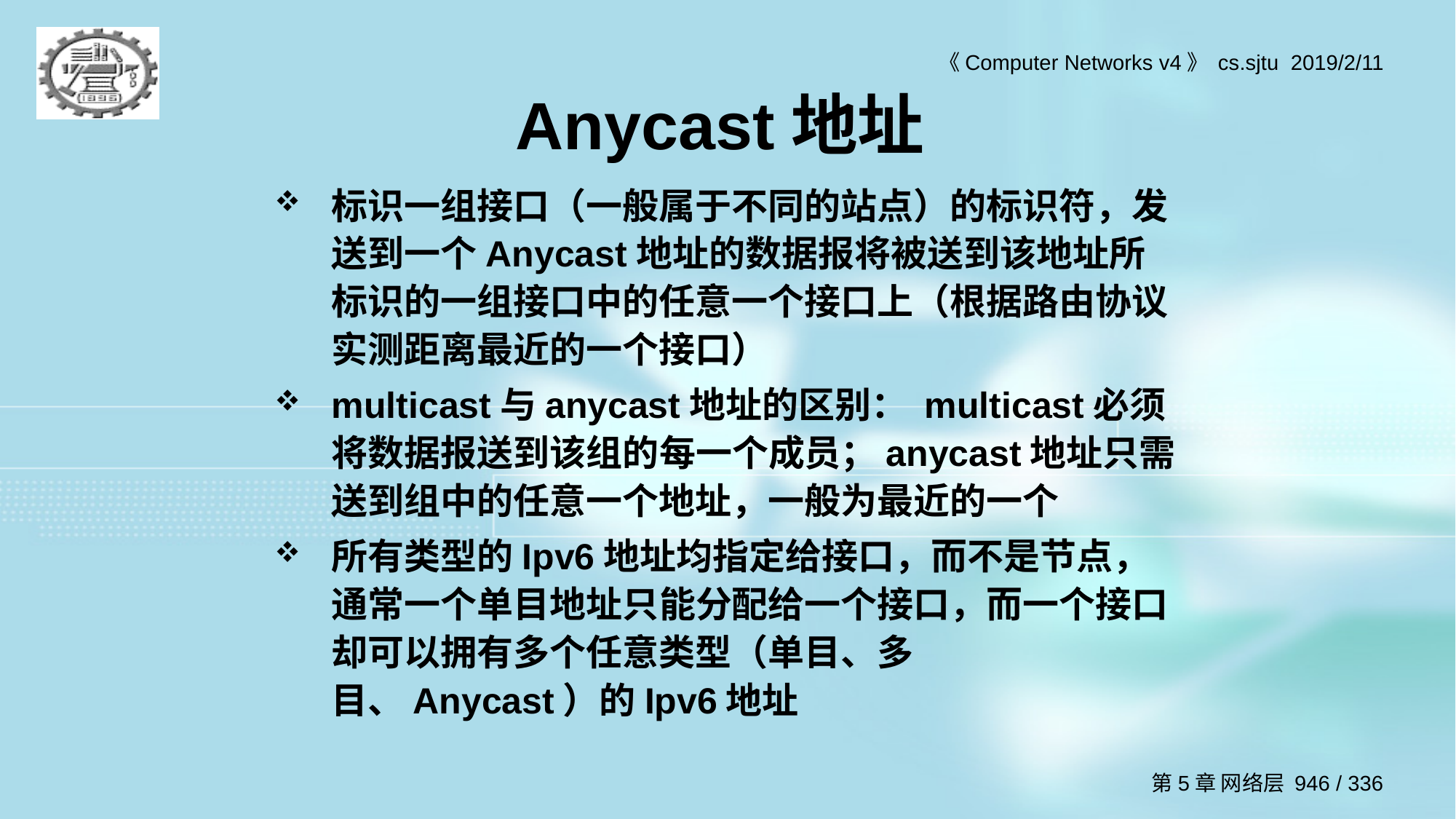

# Anycast地址
标识一组接口（一般属于不同的站点）的标识符，发送到一个Anycast地址的数据报将被送到该地址所标识的一组接口中的任意一个接口上（根据路由协议实测距离最近的一个接口）
multicast与anycast地址的区别： multicast必须将数据报送到该组的每一个成员；anycast地址只需送到组中的任意一个地址，一般为最近的一个
所有类型的Ipv6地址均指定给接口，而不是节点，通常一个单目地址只能分配给一个接口，而一个接口却可以拥有多个任意类型（单目、多目、Anycast）的Ipv6地址